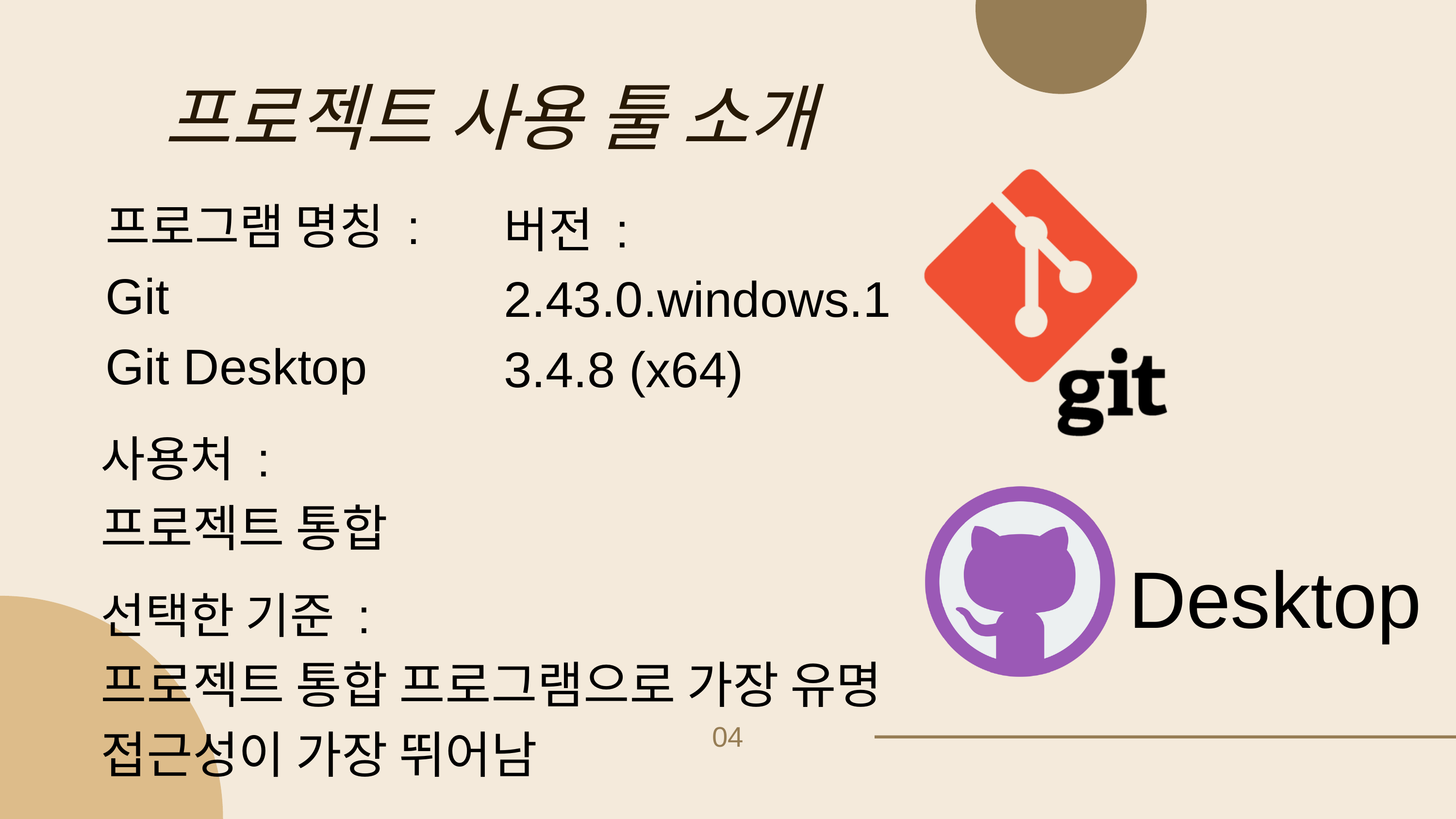

프로젝트 사용 툴 소개

프로그램 명칭 :
Git
Git Desktop
버전 :
2.43.0.windows.1
3.4.8 (x64)

사용처 :
프로젝트 통합

Desktop
선택한 기준 :
프로젝트 통합 프로그램으로 가장 유명
접근성이 가장 뛰어남

04